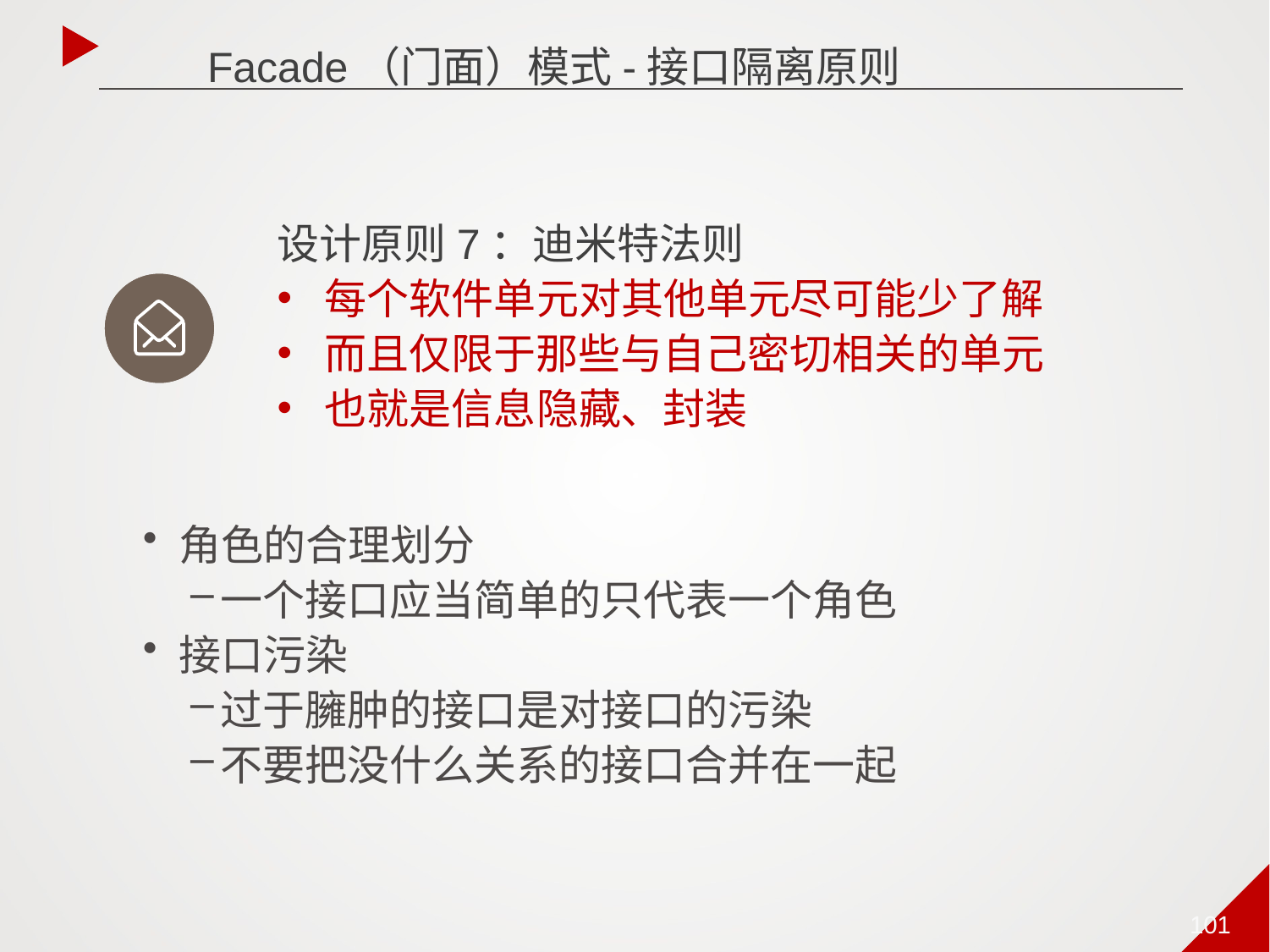

Facade（门面）模式-接口隔离原则
设计原则7：迪米特法则
每个软件单元对其他单元尽可能少了解
而且仅限于那些与自己密切相关的单元
也就是信息隐藏、封装

角色的合理划分
一个接口应当简单的只代表一个角色
接口污染
过于臃肿的接口是对接口的污染
不要把没什么关系的接口合并在一起